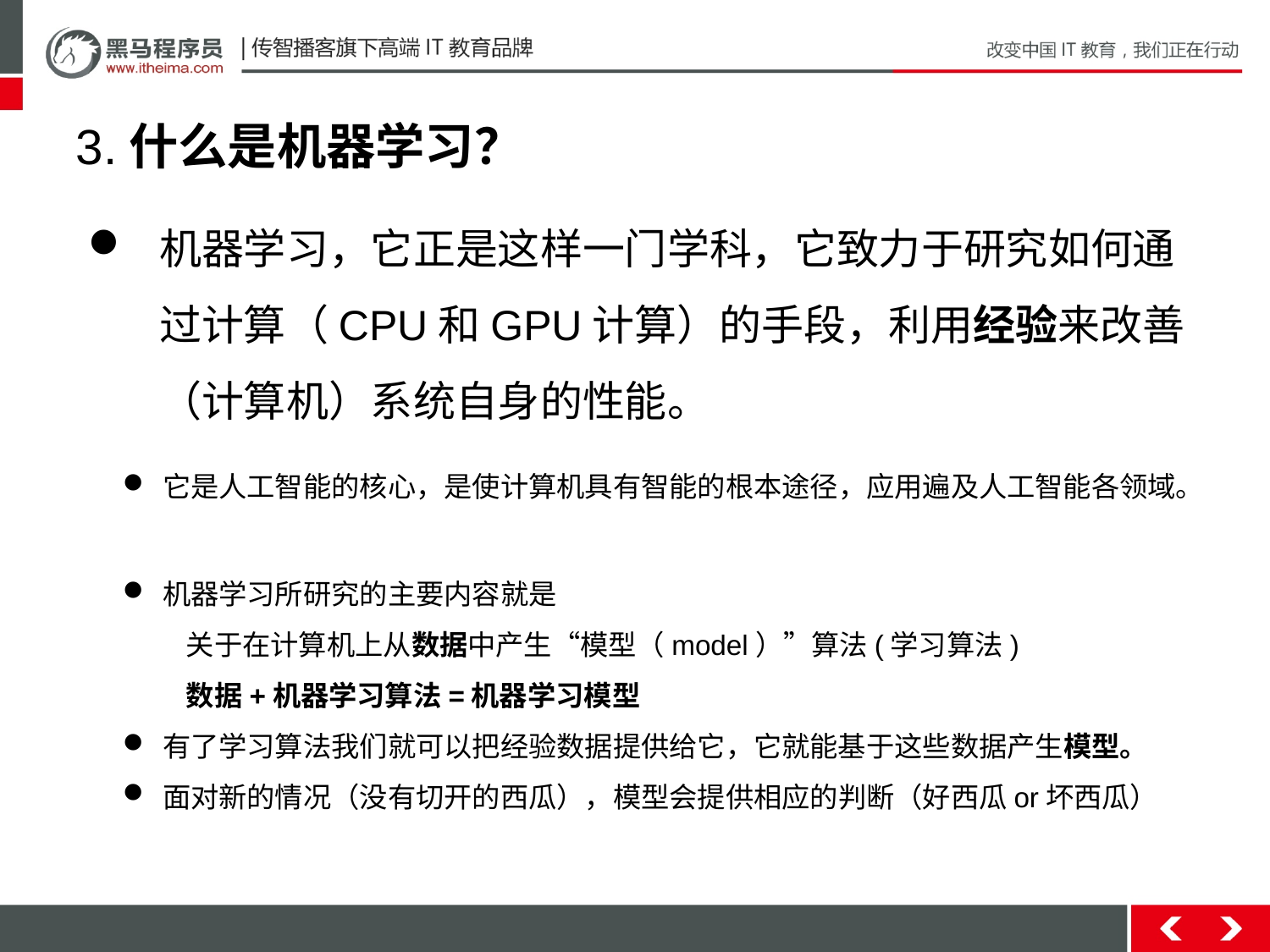

# 3.什么是机器学习？
机器学习，它正是这样一门学科，它致力于研究如何通过计算（CPU和GPU计算）的手段，利用经验来改善（计算机）系统自身的性能。

它是人工智能的核心，是使计算机具有智能的根本途径，应用遍及人工智能各领域。

机器学习所研究的主要内容就是
	关于在计算机上从数据中产生“模型（model）”算法(学习算法)
	数据+机器学习算法=机器学习模型
有了学习算法我们就可以把经验数据提供给它，它就能基于这些数据产生模型。
面对新的情况（没有切开的西瓜），模型会提供相应的判断（好西瓜or坏西瓜）